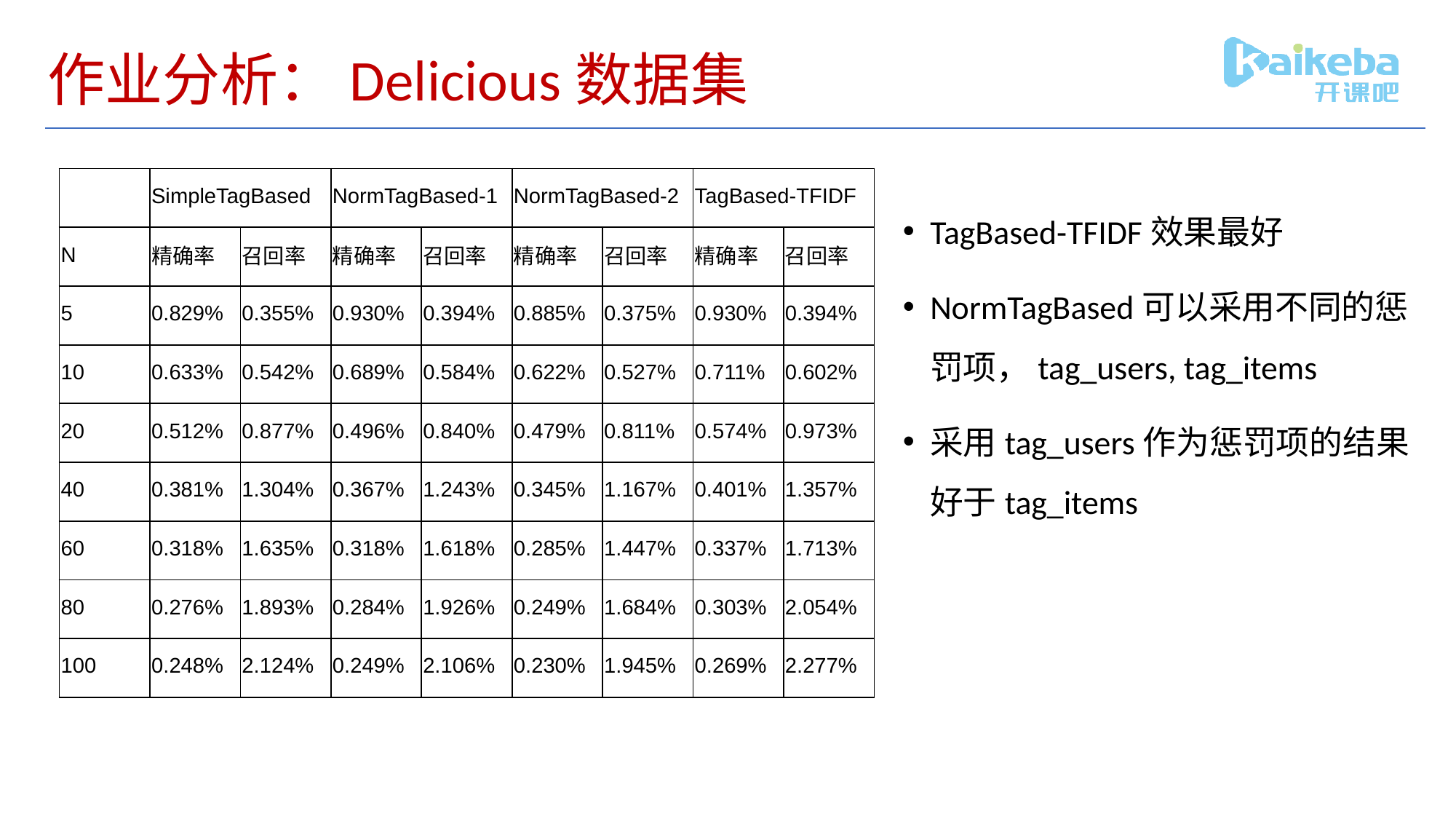

# 作业分析：Delicious数据集
|  | SimpleTagBased |  | NormTagBased-1 |  | NormTagBased-2 |  | TagBased-TFIDF |  |
| --- | --- | --- | --- | --- | --- | --- | --- | --- |
| N | 精确率 | 召回率 | 精确率 | 召回率 | 精确率 | 召回率 | 精确率 | 召回率 |
| 5 | 0.829% | 0.355% | 0.930% | 0.394% | 0.885% | 0.375% | 0.930% | 0.394% |
| 10 | 0.633% | 0.542% | 0.689% | 0.584% | 0.622% | 0.527% | 0.711% | 0.602% |
| 20 | 0.512% | 0.877% | 0.496% | 0.840% | 0.479% | 0.811% | 0.574% | 0.973% |
| 40 | 0.381% | 1.304% | 0.367% | 1.243% | 0.345% | 1.167% | 0.401% | 1.357% |
| 60 | 0.318% | 1.635% | 0.318% | 1.618% | 0.285% | 1.447% | 0.337% | 1.713% |
| 80 | 0.276% | 1.893% | 0.284% | 1.926% | 0.249% | 1.684% | 0.303% | 2.054% |
| 100 | 0.248% | 2.124% | 0.249% | 2.106% | 0.230% | 1.945% | 0.269% | 2.277% |
TagBased-TFIDF效果最好
NormTagBased可以采用不同的惩罚项，tag_users, tag_items
采用tag_users作为惩罚项的结果好于tag_items